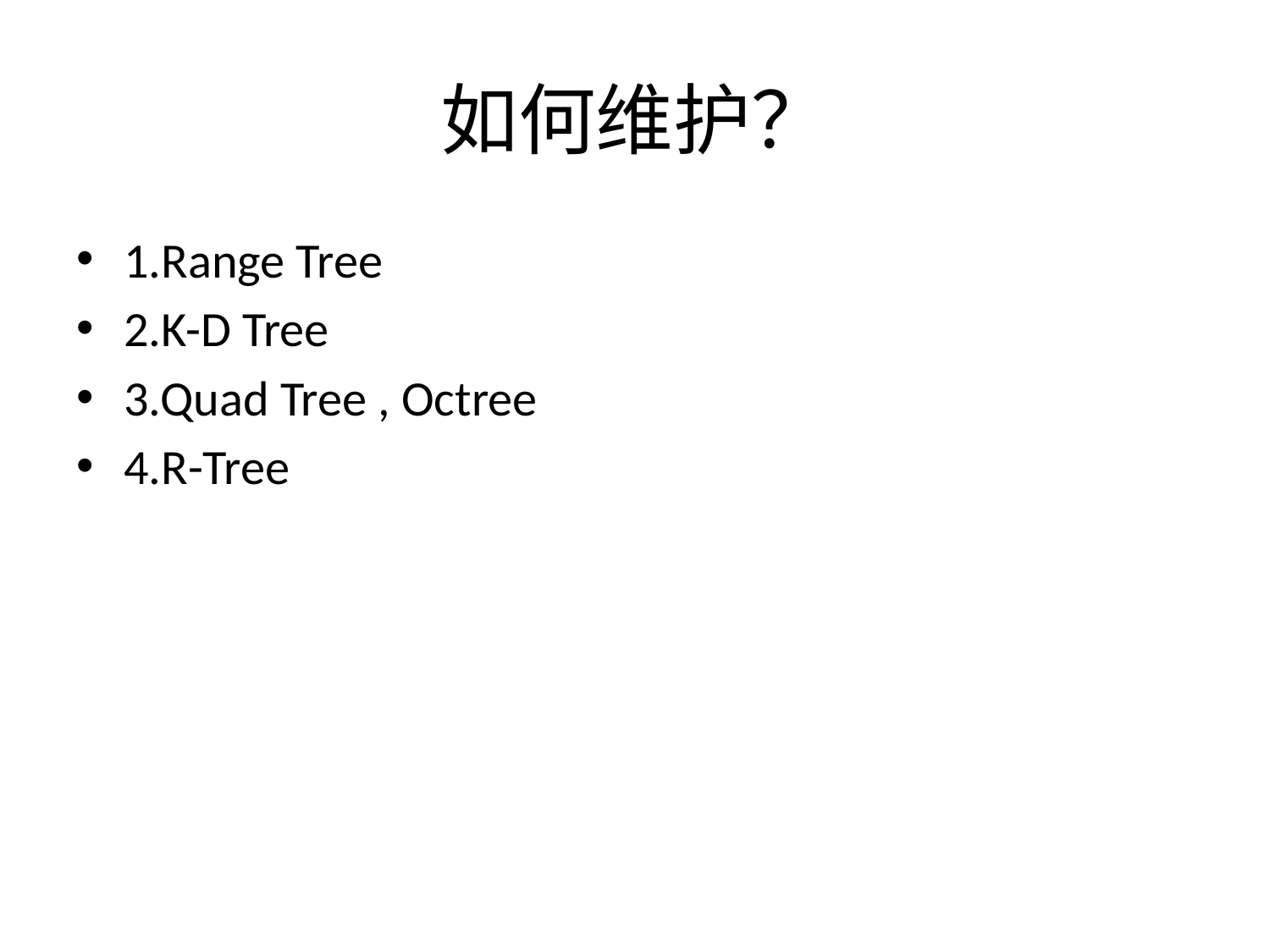

# 如何维护？
1.Range Tree
2.K-D Tree
3.Quad Tree , Octree
4.R-Tree